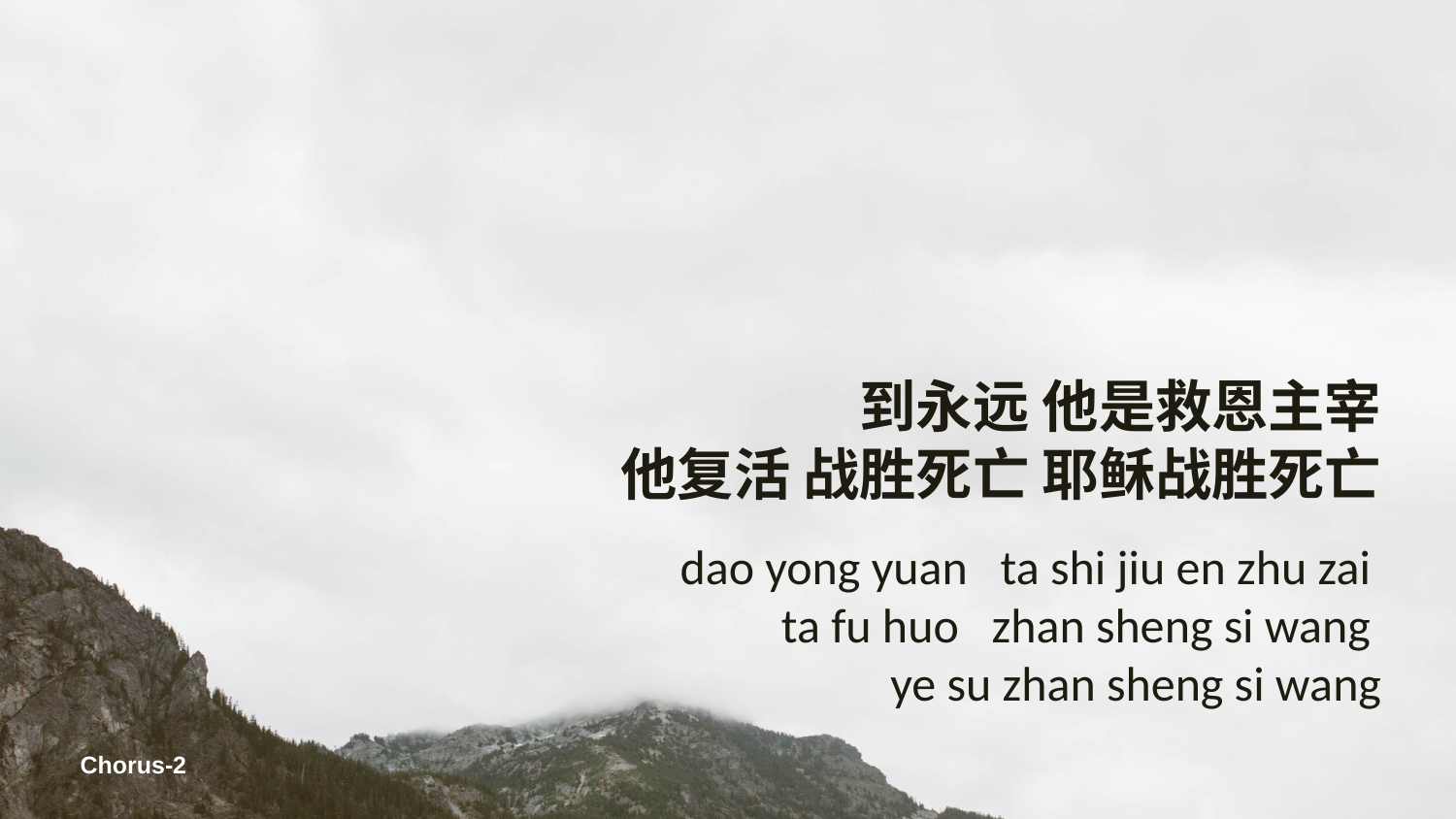

到永远 他是救恩主宰
他复活 战胜死亡 耶稣战胜死亡

dao yong yuan   ta shi jiu en zhu zai
ta fu huo   zhan sheng si wang
ye su zhan sheng si wang
Chorus-2